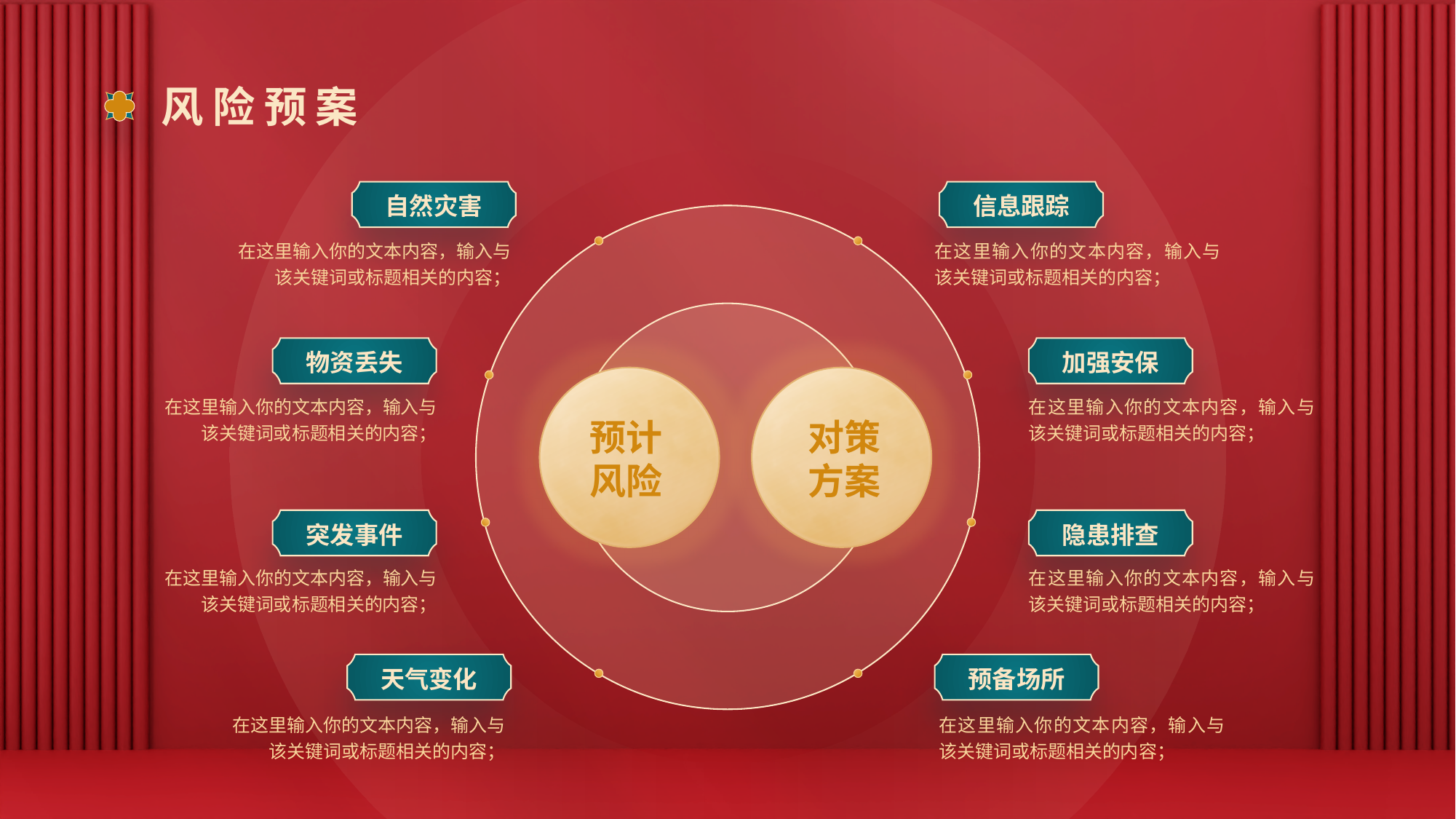

# 风险预案

自然灾害
信息跟踪
在这里输入你的文本内容，输入与该关键词或标题相关的内容；
在这里输入你的文本内容，输入与该关键词或标题相关的内容；

物资丢失
加强安保

在这里输入你的文本内容，输入与该关键词或标题相关的内容；
在这里输入你的文本内容，输入与该关键词或标题相关的内容；
预计风险
对策
方案

突发事件
隐患排查
在这里输入你的文本内容，输入与该关键词或标题相关的内容；
在这里输入你的文本内容，输入与该关键词或标题相关的内容；

天气变化
预备场所
在这里输入你的文本内容，输入与该关键词或标题相关的内容；
在这里输入你的文本内容，输入与该关键词或标题相关的内容；